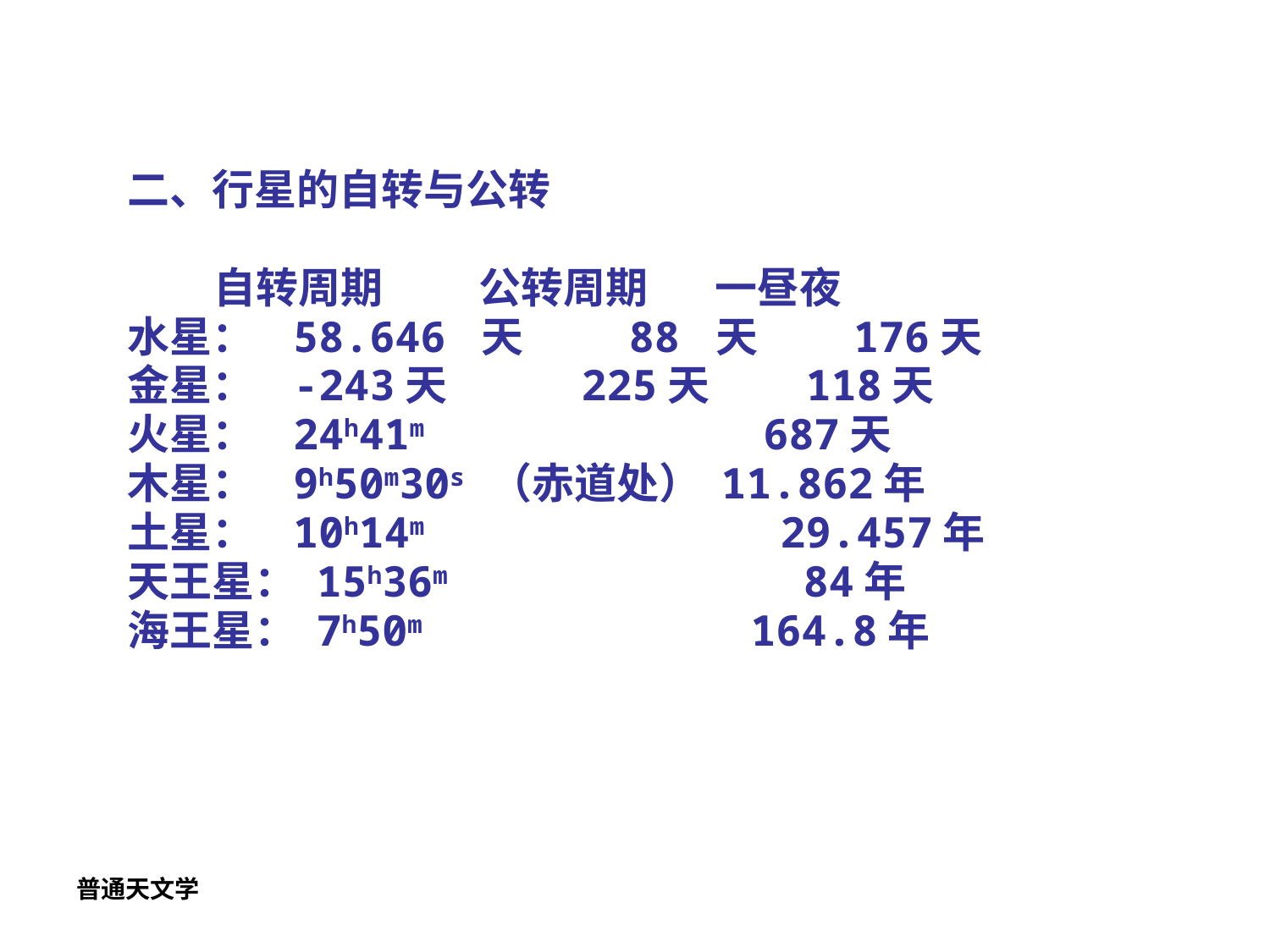

#
二、行星的自转与公转

        自转周期          公转周期       一昼夜
水星：   58.646 天          88 天         176天
金星：   -243天             225天         118天
火星：   24h41m               687天
木星：   9h50m30s （赤道处） 11.862年
土星：   10h14m              29.457年
天王星： 15h36m              84年
海王星： 7h50m                    164.8年

普通天文学